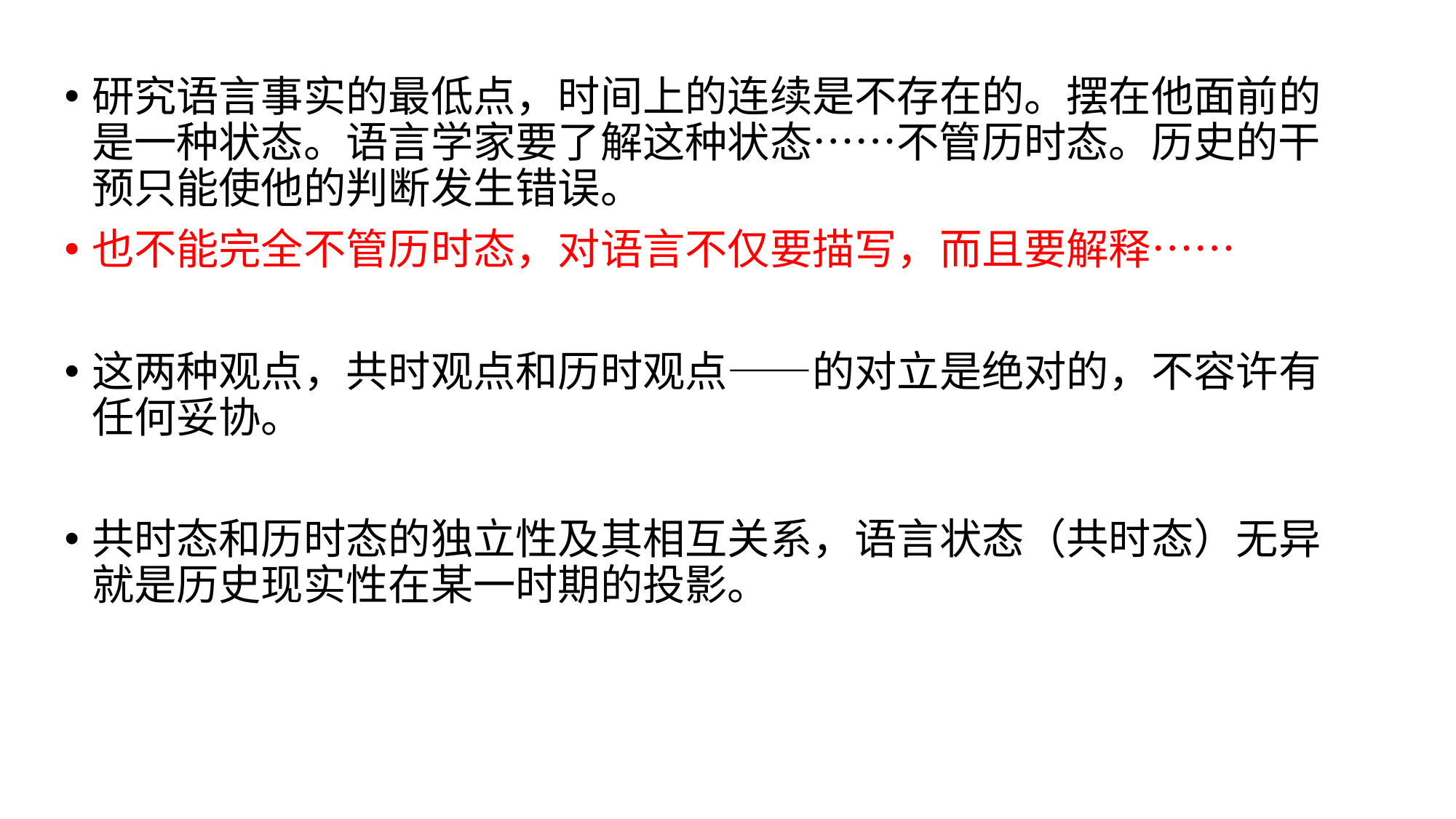

研究语言事实的最低点，时间上的连续是不存在的。摆在他面前的是一种状态。语言学家要了解这种状态……不管历时态。历史的干预只能使他的判断发生错误。
也不能完全不管历时态，对语言不仅要描写，而且要解释……

这两种观点，共时观点和历时观点——的对立是绝对的，不容许有任何妥协。

共时态和历时态的独立性及其相互关系，语言状态（共时态）无异就是历史现实性在某一时期的投影。